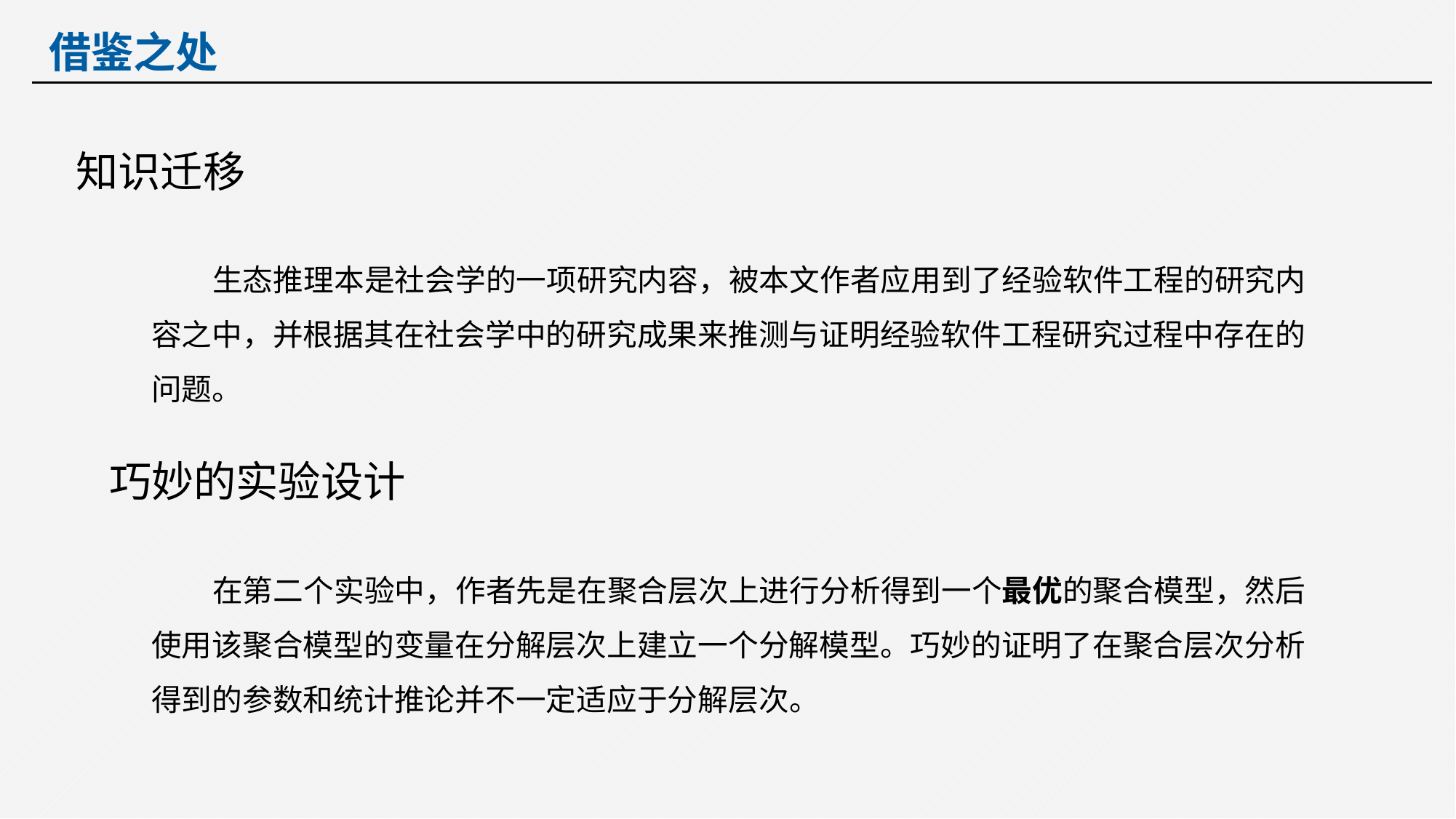

借鉴之处
知识迁移
        生态推理本是社会学的一项研究内容，被本文作者应用到了经验软件工程的研究内容之中，并根据其在社会学中的研究成果来推测与证明经验软件工程研究过程中存在的问题。
巧妙的实验设计
        在第二个实验中，作者先是在聚合层次上进行分析得到一个最优的聚合模型，然后使用该聚合模型的变量在分解层次上建立一个分解模型。巧妙的证明了在聚合层次分析得到的参数和统计推论并不一定适应于分解层次。